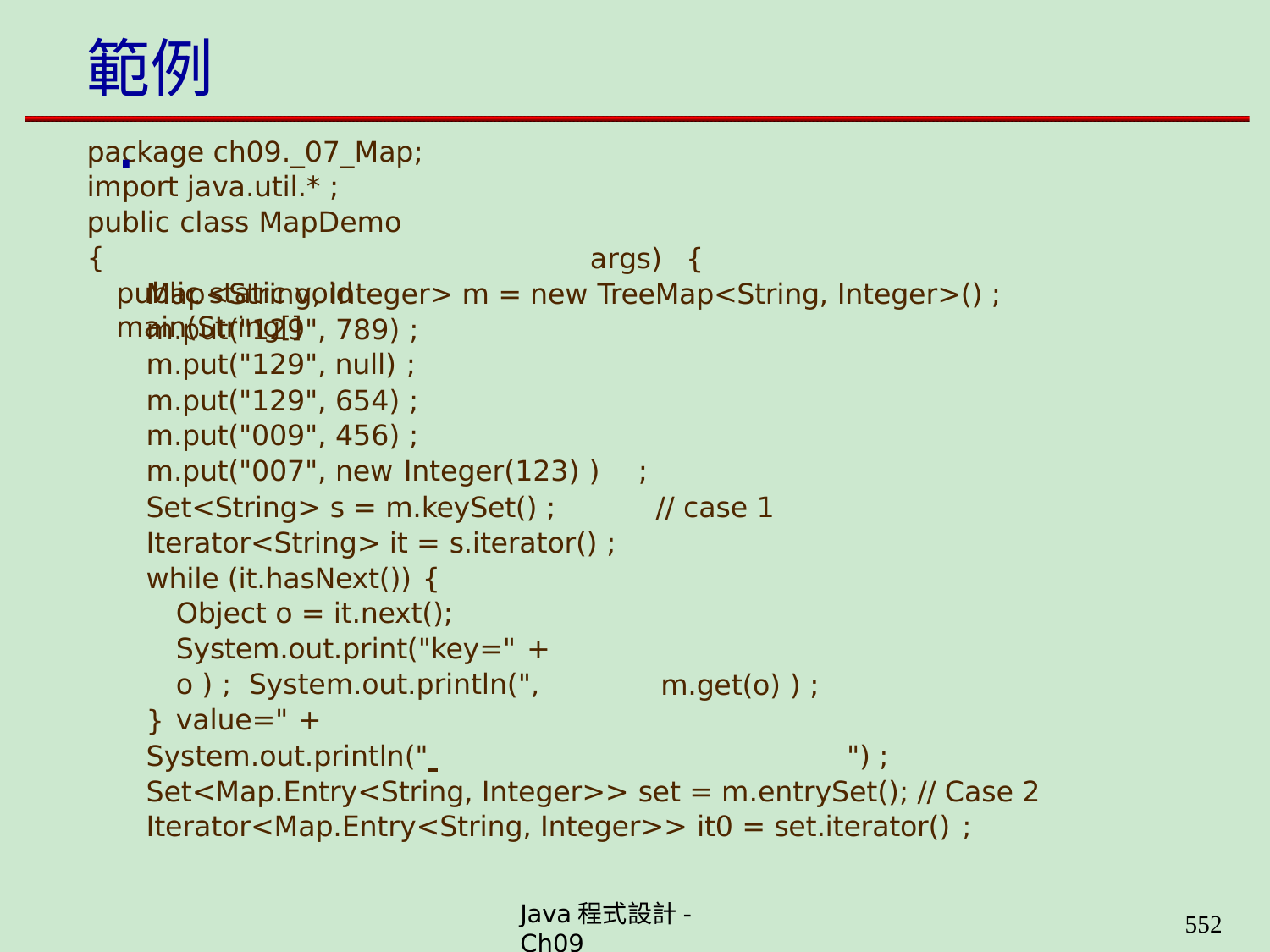

# 範例 .
package ch09._07_Map;  import java.util.* ;  public class MapDemo	{
public static void main(String[]
args)	{
Map<String, Integer> m = new TreeMap<String, Integer>() ;  m.put("129", 789) ;
m.put("129", null) ;
m.put("129", 654) ;
m.put("009", 456) ;
m.put("007", new Integer(123) )	;
Set<String> s = m.keySet() ;  Iterator<String> it = s.iterator() ;  while (it.hasNext()) {
Object o = it.next();  System.out.print("key=" +	o ) ;  System.out.println(", value=" +
// case 1
m.get(o) ) ;
}
System.out.println(" 	") ;  Set<Map.Entry<String, Integer>> set = m.entrySet(); // Case 2  Iterator<Map.Entry<String, Integer>> it0 = set.iterator() ;
Java程式設計-Ch09
552